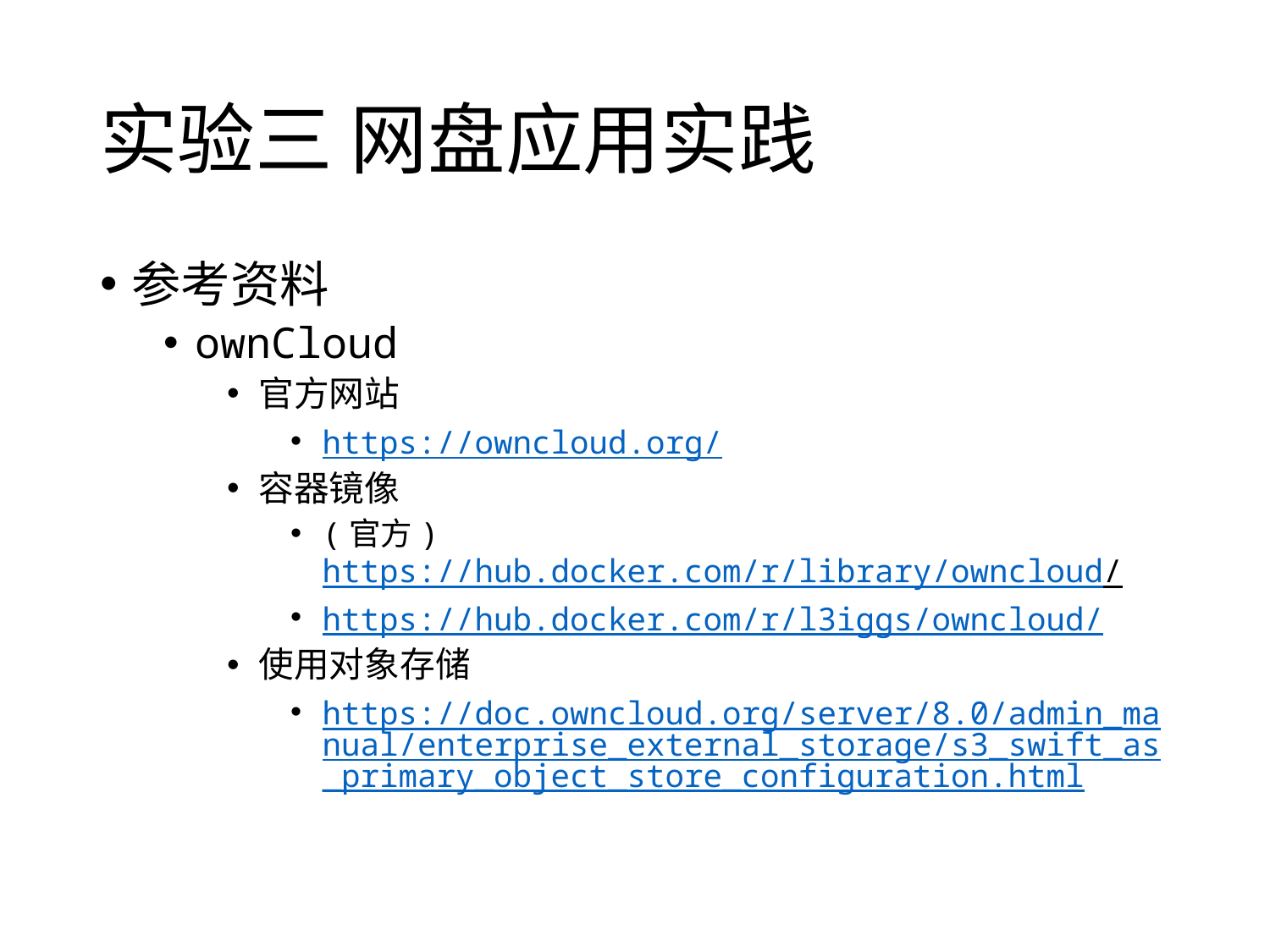

# 实验三 网盘应用实践
参考资料
ownCloud
官方网站
https://owncloud.org/
容器镜像
(官方) https://hub.docker.com/r/library/owncloud/
https://hub.docker.com/r/l3iggs/owncloud/
使用对象存储
https://doc.owncloud.org/server/8.0/admin_manual/enterprise_external_storage/s3_swift_as_primary_object_store_configuration.html